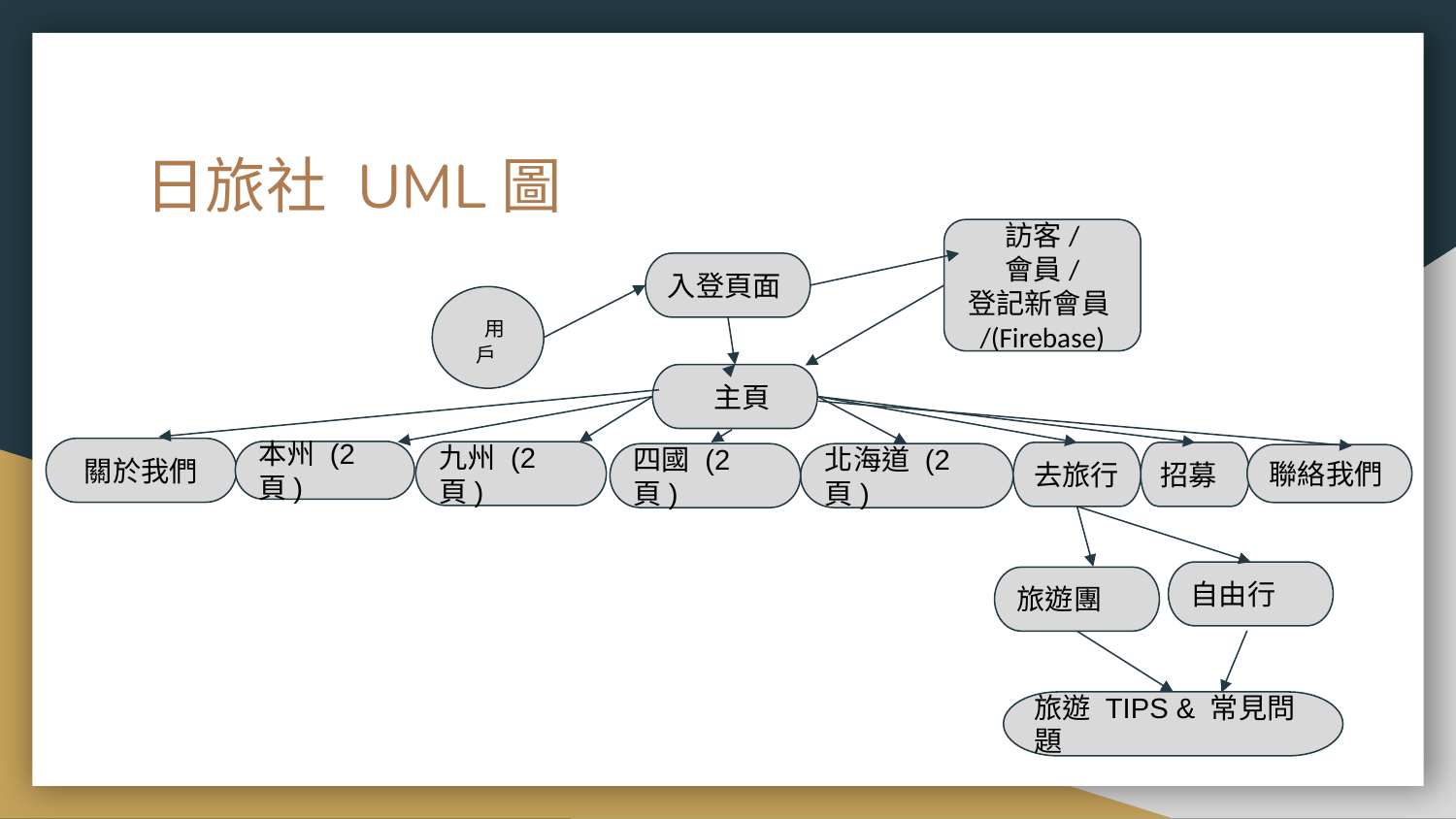

# 日旅社 UML圖
訪客/
會員/
登記新會員/(Firebase)
入登頁面
 用戶
    主頁
 關於我們
本州 (2頁)
九州 (2頁)
去旅行
招募
四國 (2頁)
北海道 (2頁)
聯絡我們
自由行
旅遊團
旅遊 TIPS & 常見問題